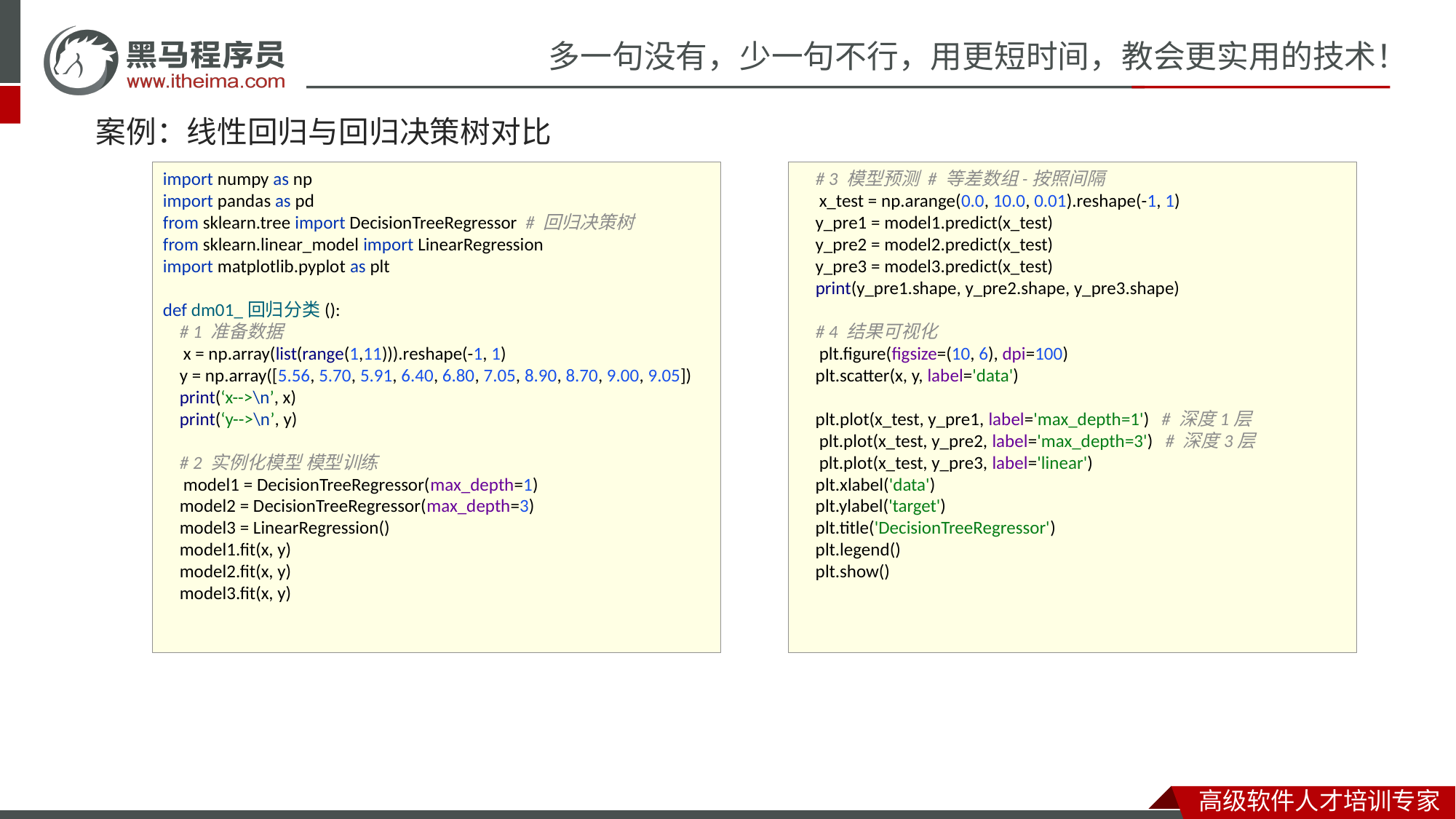

# 案例：线性回归与回归决策树对比
import numpy as np
import pandas as pd
from sklearn.tree import DecisionTreeRegressor  # 回归决策树
from sklearn.linear_model import LinearRegression
import matplotlib.pyplot as plt

def dm01_回归分类():
    # 1 准备数据
    x = np.array(list(range(1,11))).reshape(-1, 1)
    y = np.array([5.56, 5.70, 5.91, 6.40, 6.80, 7.05, 8.90, 8.70, 9.00, 9.05])
    print(‘x-->\n’, x)
    print(‘y-->\n’, y)
    # 2 实例化模型 模型训练
    model1 = DecisionTreeRegressor(max_depth=1)
    model2 = DecisionTreeRegressor(max_depth=3)
    model3 = LinearRegression()
    model1.fit(x, y)
    model2.fit(x, y)
    model3.fit(x, y)
    # 3 模型预测 # 等差数组-按照间隔
    x_test = np.arange(0.0, 10.0, 0.01).reshape(-1, 1)
    y_pre1 = model1.predict(x_test)
    y_pre2 = model2.predict(x_test)
    y_pre3 = model3.predict(x_test)
    print(y_pre1.shape, y_pre2.shape, y_pre3.shape)
    # 4 结果可视化
    plt.figure(figsize=(10, 6), dpi=100)
    plt.scatter(x, y, label='data')
    plt.plot(x_test, y_pre1, label='max_depth=1')   # 深度1层
    plt.plot(x_test, y_pre2, label='max_depth=3')   # 深度3层
    plt.plot(x_test, y_pre3, label='linear')
    plt.xlabel('data')
    plt.ylabel('target')
    plt.title('DecisionTreeRegressor')
    plt.legend()
    plt.show()